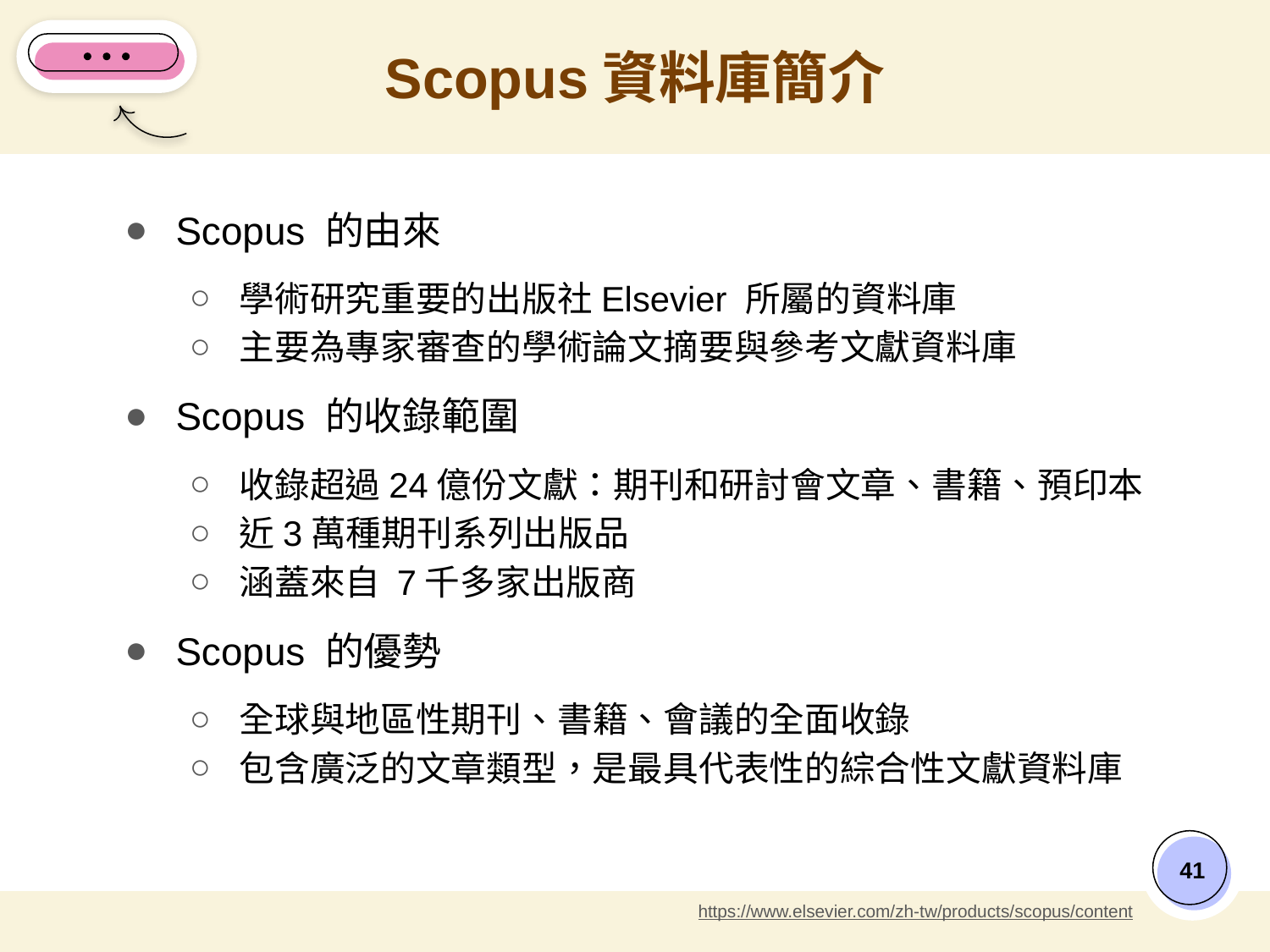

# Scopus資料庫簡介
Scopus 的由來
學術研究重要的出版社Elsevier 所屬的資料庫
主要為專家審查的學術論文摘要與參考文獻資料庫
Scopus 的收錄範圍
收錄超過24億份文獻：期刊和研討會文章、書籍、預印本
近3萬種期刊系列出版品
涵蓋來自 7千多家出版商
Scopus 的優勢
全球與地區性期刊、書籍、會議的全面收錄
包含廣泛的文章類型，是最具代表性的綜合性文獻資料庫
41

https://www.elsevier.com/zh-tw/products/scopus/content